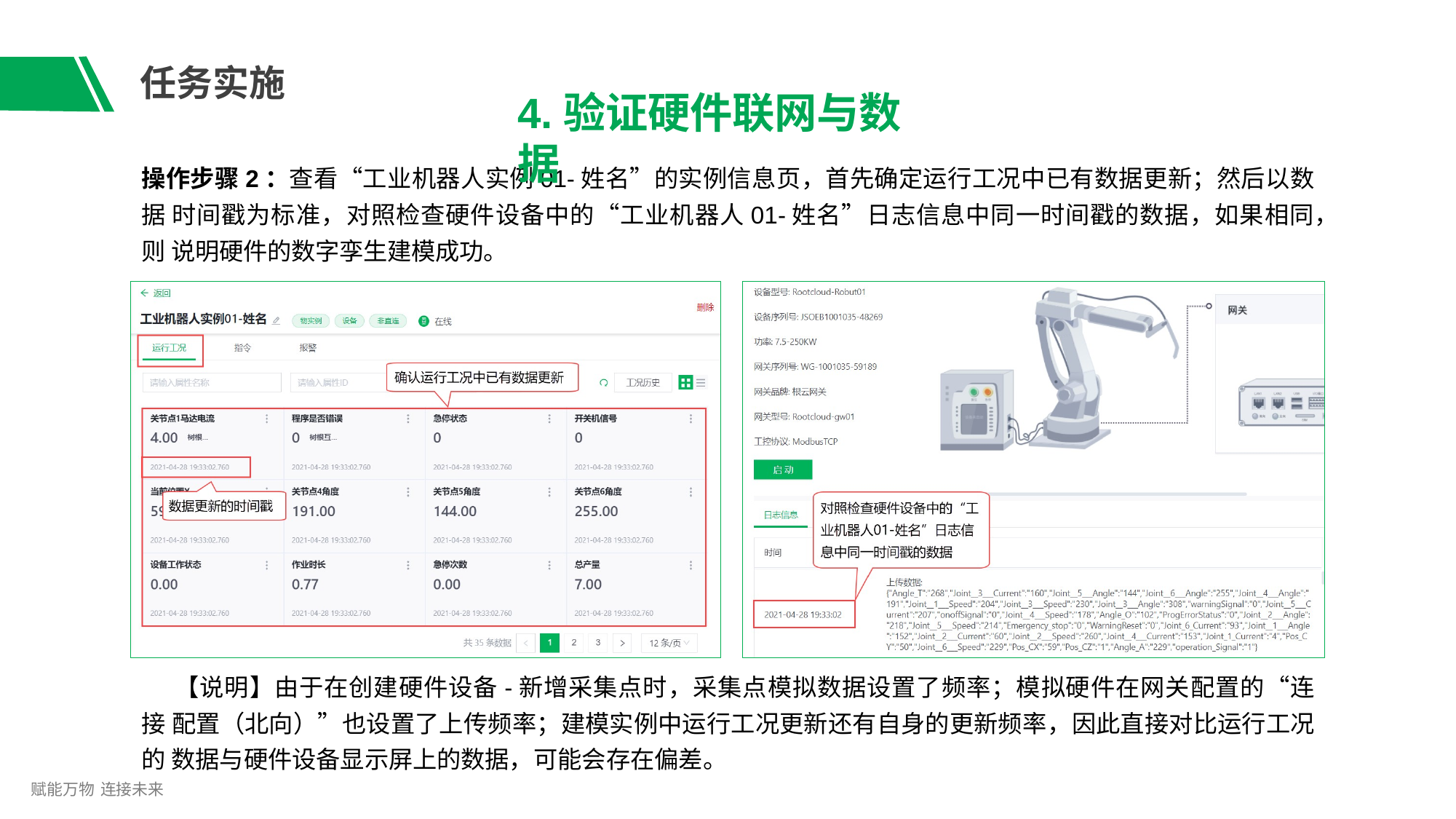

# 任务实施
4.验证硬件联网与数据
操作步骤2：查看“工业机器人实例01-姓名”的实例信息页，首先确定运行工况中已有数据更新；然后以数据 时间戳为标准，对照检查硬件设备中的“工业机器人01-姓名”日志信息中同一时间戳的数据，如果相同，则 说明硬件的数字孪生建模成功。

【说明】由于在创建硬件设备-新增采集点时，采集点模拟数据设置了频率；模拟硬件在网关配置的“连接 配置（北向）”也设置了上传频率；建模实例中运行工况更新还有自身的更新频率，因此直接对比运行工况的 数据与硬件设备显示屏上的数据，可能会存在偏差。
赋能万物 连接未来